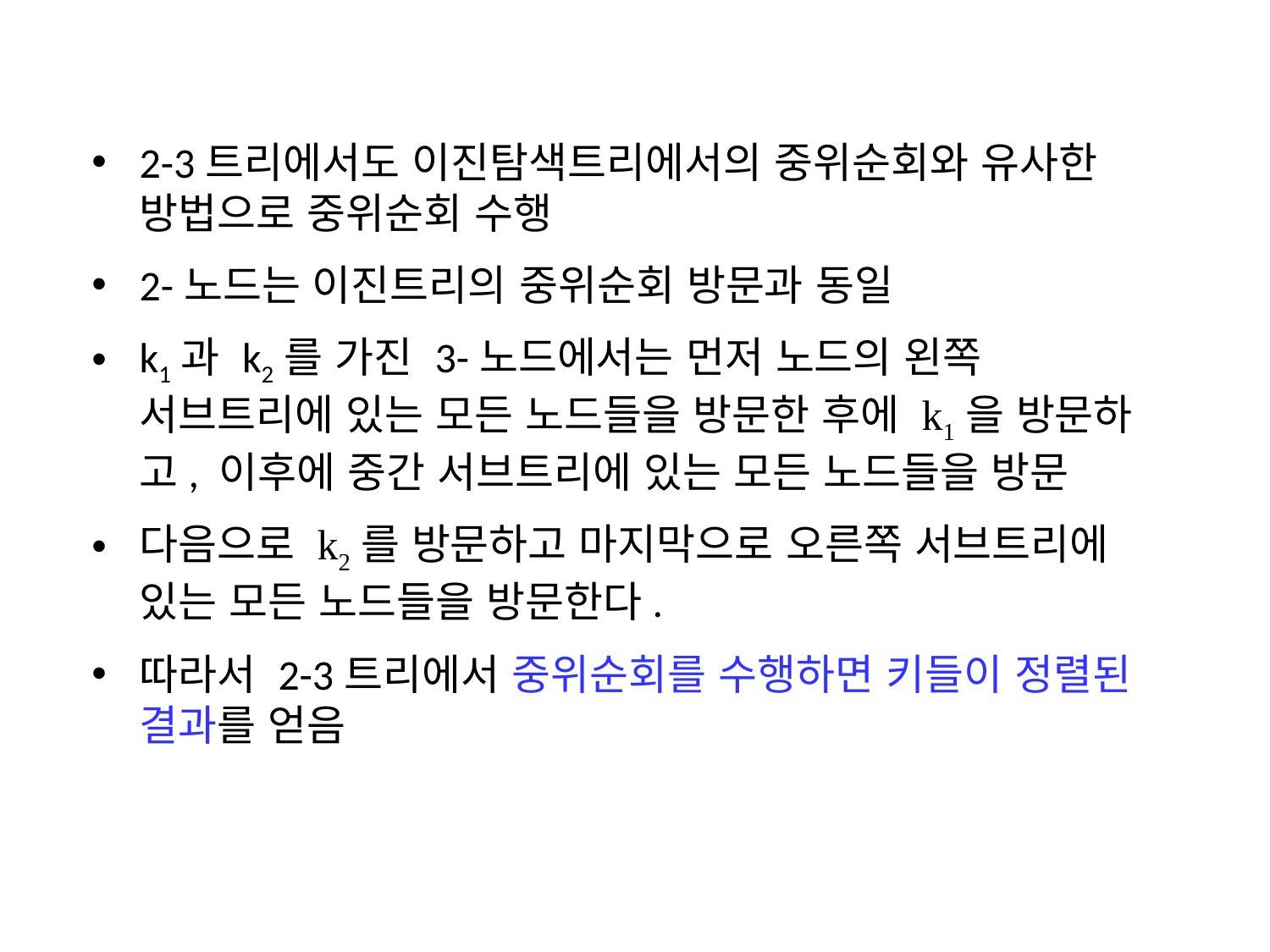

2-3트리에서도 이진탐색트리에서의 중위순회와 유사한 방법으로 중위순회 수행
2-노드는 이진트리의 중위순회 방문과 동일
k1과 k2를 가진 3-노드에서는 먼저 노드의 왼쪽 서브트리에 있는 모든 노드들을 방문한 후에 k1을 방문하고, 이후에 중간 서브트리에 있는 모든 노드들을 방문
다음으로 k2를 방문하고 마지막으로 오른쪽 서브트리에 있는 모든 노드들을 방문한다.
따라서 2-3트리에서 중위순회를 수행하면 키들이 정렬된 결과를 얻음